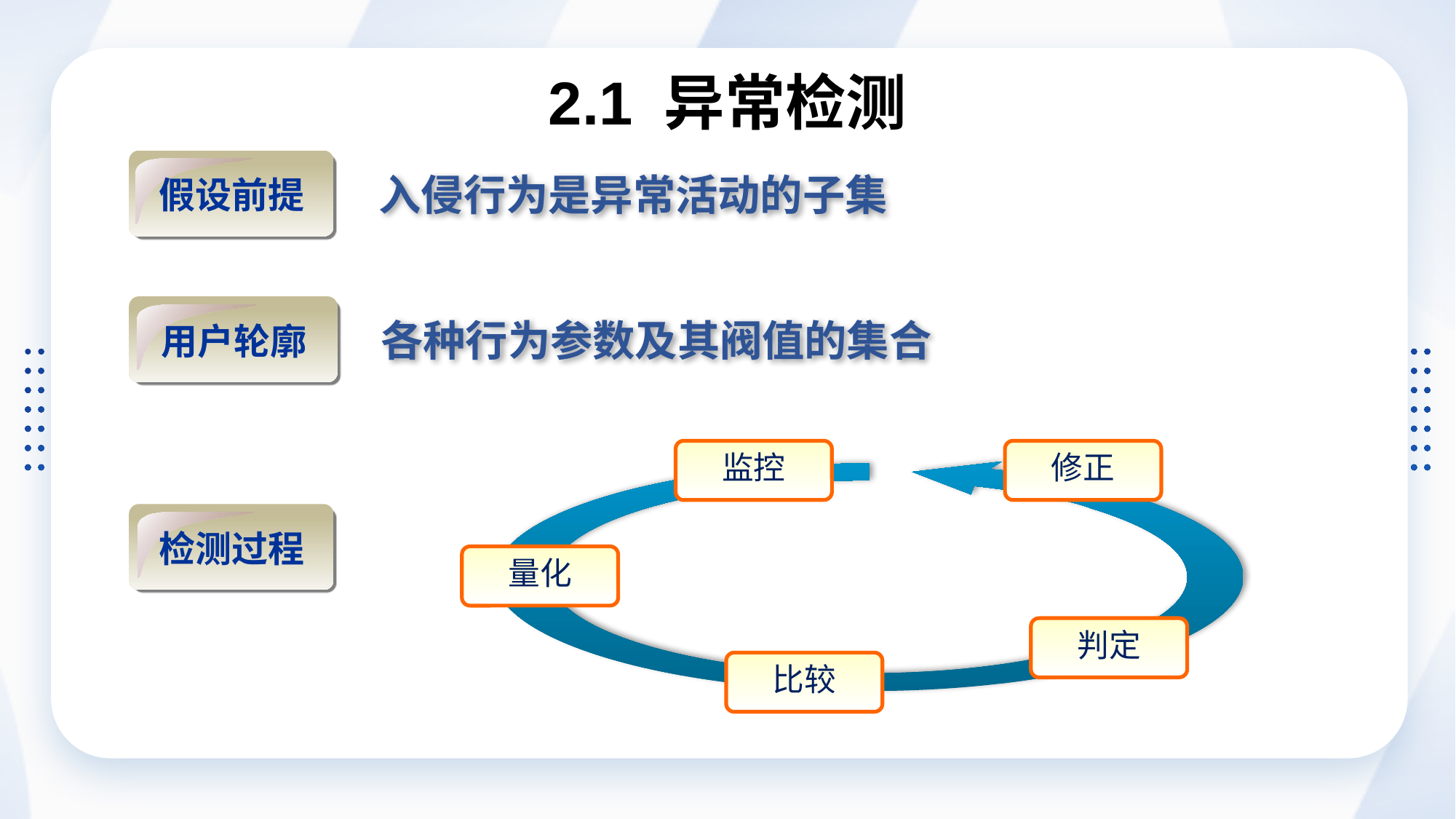

# 2.1 异常检测

假设前提
入侵行为是异常活动的子集
各种行为参数及其阀值的集合

用户轮廓
监控
修正

检测过程
量化
判定
比较